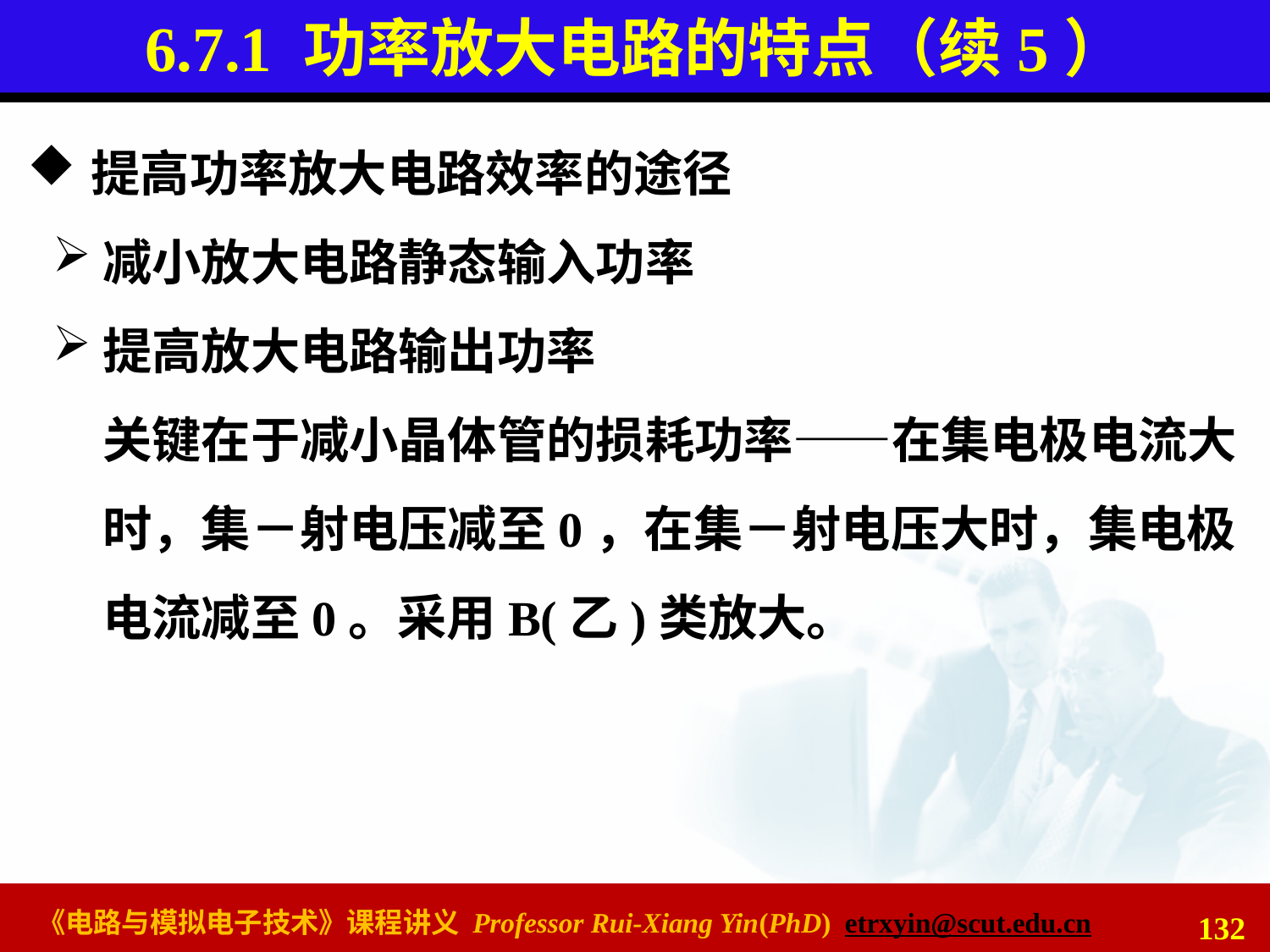

# 6.7.1 功率放大电路的特点（续5）
提高功率放大电路效率的途径
减小放大电路静态输入功率
提高放大电路输出功率
关键在于减小晶体管的损耗功率——在集电极电流大时，集－射电压减至0，在集－射电压大时，集电极电流减至0。采用B(乙)类放大。

132